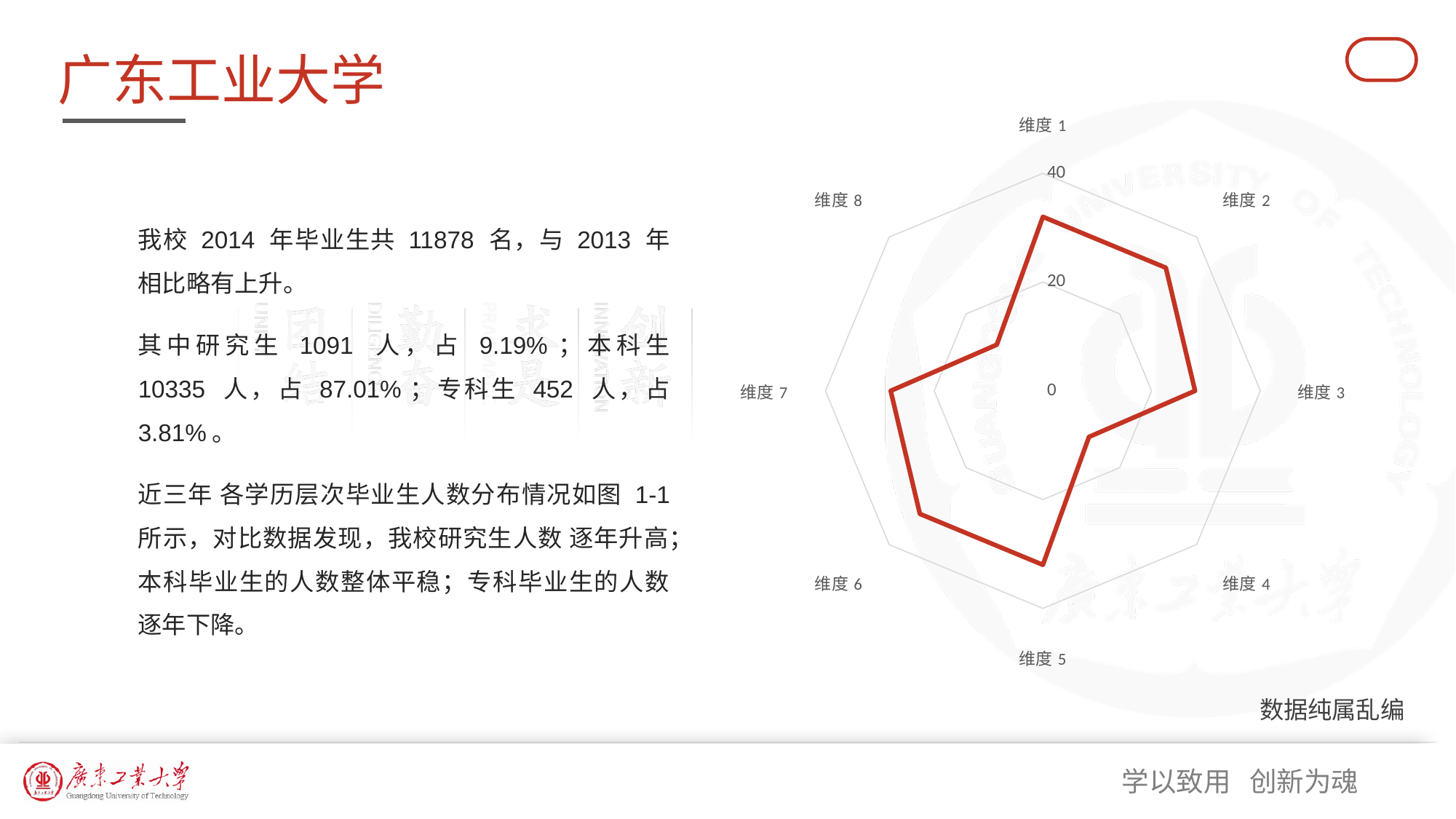

19
# 广东工业大学

### Chart

| Category | 程度 |
|---|---|
| 维度1 | 32.0 |
| 维度2 | 32.0 |
| 维度3 | 28.0 |
| 维度4 | 12.0 |
| 维度5 | 32.0 |
| 维度6 | 32.0 |
| 维度7 | 28.0 |
| 维度8 | 12.0 |
我校 2014 年毕业生共 11878 名，与 2013 年相比略有上升。
其中研究生 1091 人，占 9.19%；本科生 10335 人，占 87.01%；专科生 452 人，占 3.81%。
近三年 各学历层次毕业生人数分布情况如图 1-1 所示，对比数据发现，我校研究生人数 逐年升高；本科毕业生的人数整体平稳；专科毕业生的人数逐年下降。
数据纯属乱编
使用说明：选择图表，右键“编辑数据”即可替换新增数据。